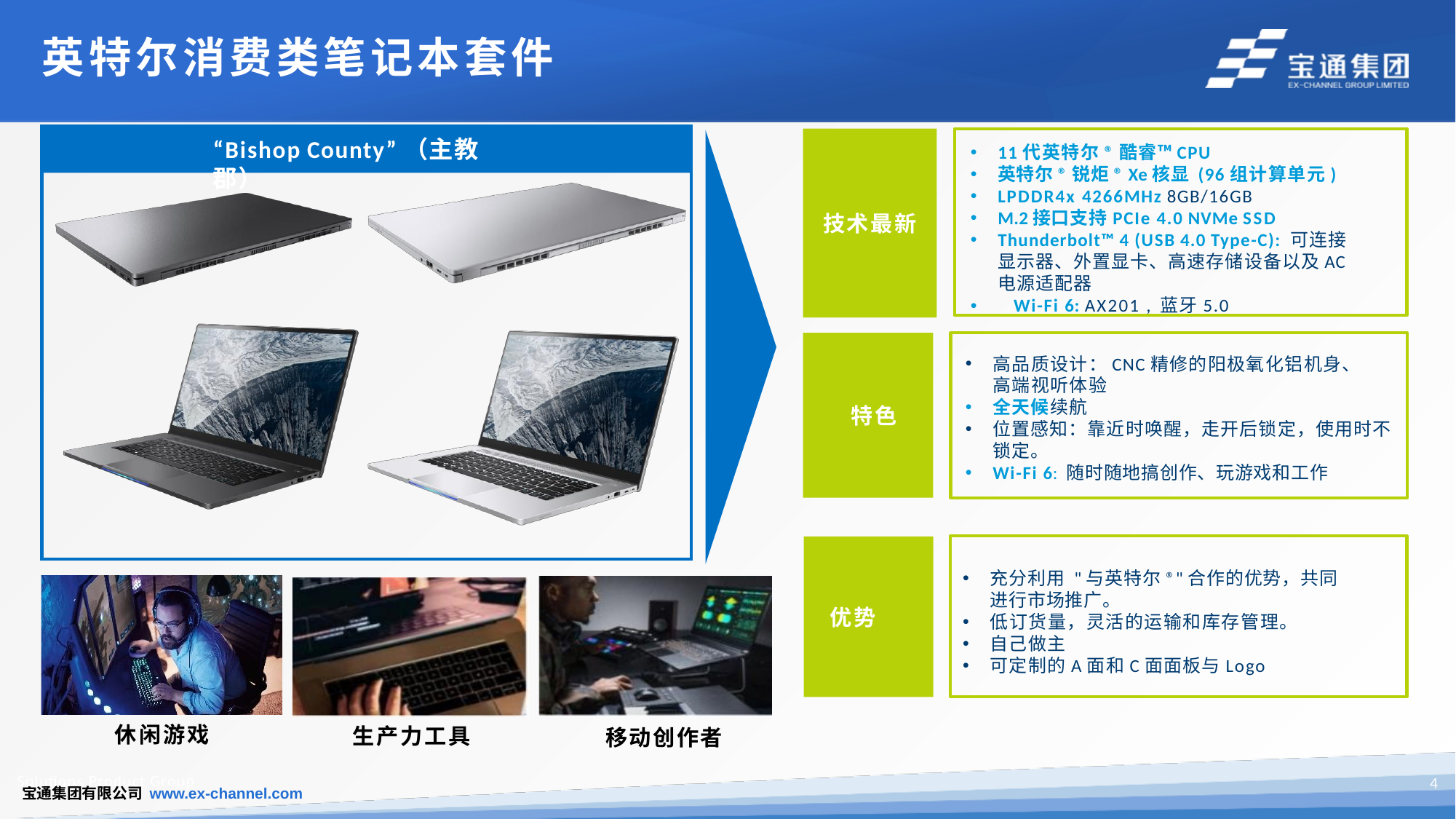

# 英特尔消费类笔记本套件

技术最新
11代英特尔®酷睿™CPU
英特尔®锐炬® Xe核显 (96组计算单元)
LPDDR4x 4266MHz 8GB/16GB
M.2接口支持PCIe 4.0 NVMe SSD
Thunderbolt™ 4 (USB 4.0 Type-C): 可连接显示器、外置显卡、高速存储设备以及AC电源适配器
•	Wi-Fi 6: AX201 , 蓝牙5.0

“Bishop County”（主教郡）

特色
高品质设计：CNC精修的阳极氧化铝机身、高端视听体验
全天候续航
位置感知：靠近时唤醒，走开后锁定，使用时不锁定。
Wi-Fi 6: 随时随地搞创作、玩游戏和工作
充分利用 "与英特尔®"合作的优势，共同进行市场推广。
低订货量，灵活的运输和库存管理。
自己做主
可定制的A面和C面面板与Logo
优势

休闲游戏

移动创作者

生产力工具
Solutions Product Group
4